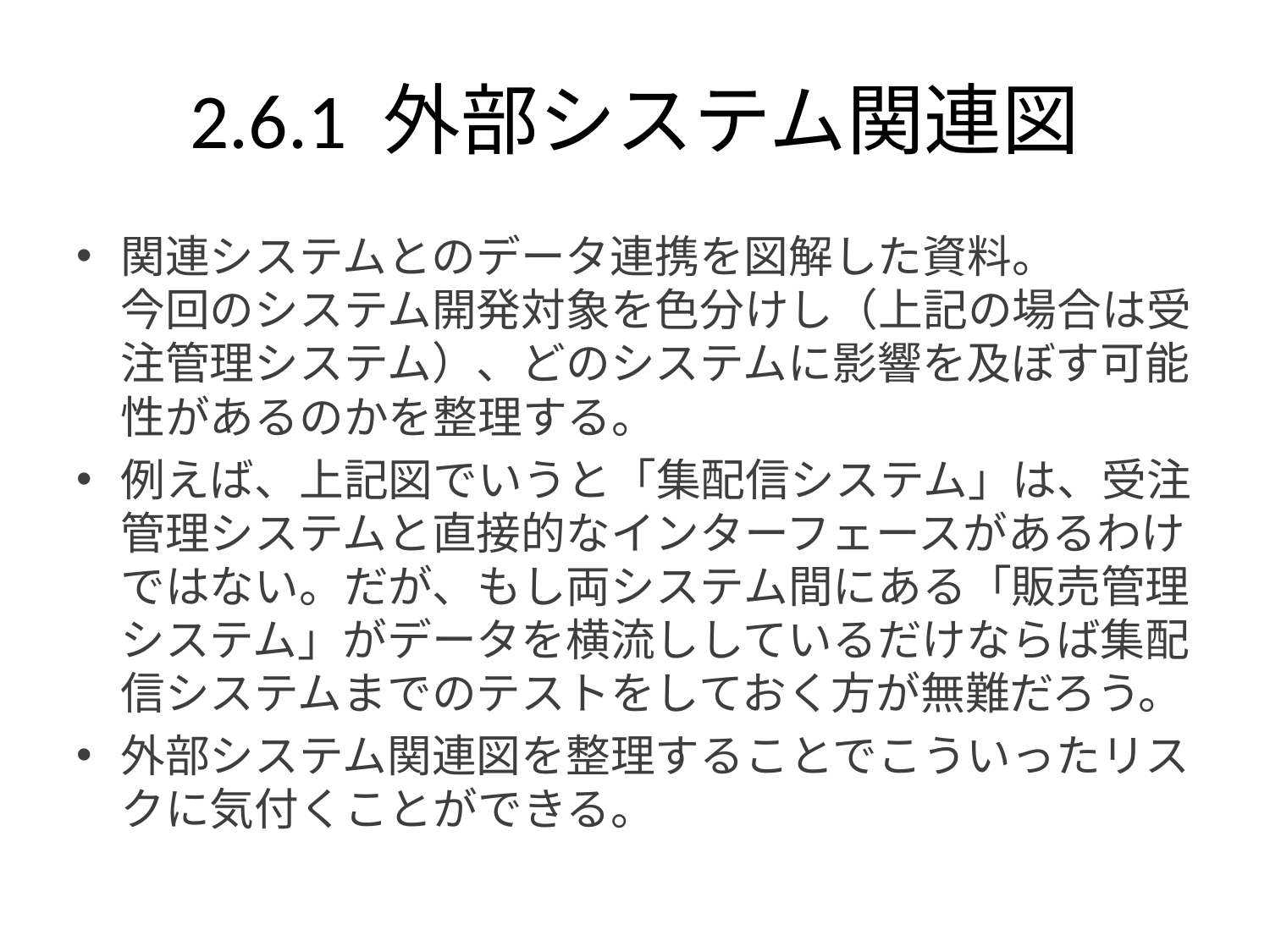

# 2.6.1 外部システム関連図
関連システムとのデータ連携を図解した資料。
今回のシステム開発対象を色分けし（上記の場合は受注管理システム）、どのシステムに影響を及ぼす可能性があるのかを整理する。
例えば、上記図でいうと「集配信システム」は、受注管理システムと直接的なインターフェースがあるわけではない。だが、もし両システム間にある「販売管理システム」がデータを横流ししているだけならば集配信システムまでのテストをしておく方が無難だろう。
外部システム関連図を整理することでこういったリスクに気付くことができる。